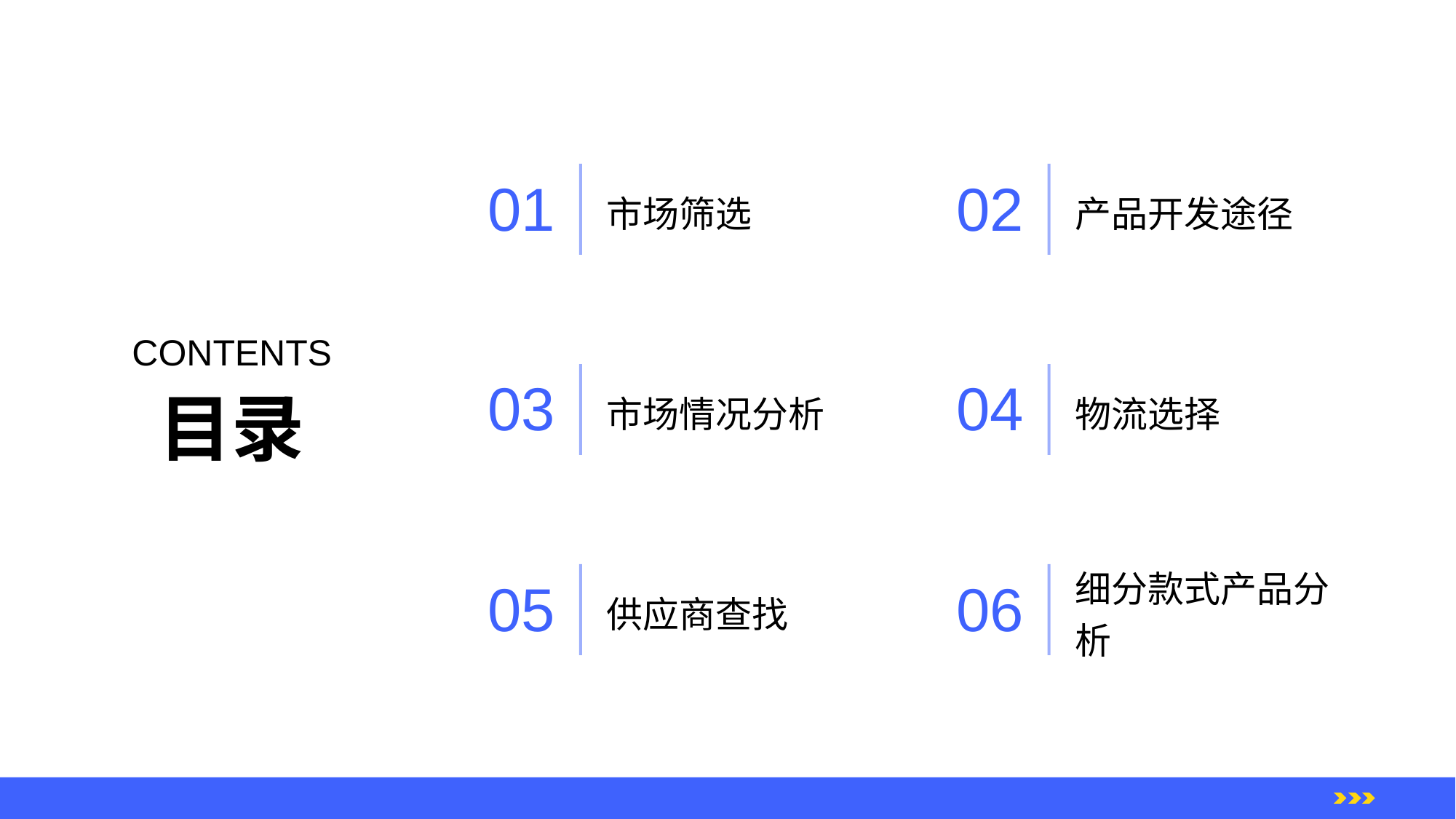

市场筛选
产品开发途径

01
02
CONTENTS
市场情况分析
物流选择

03
04
目录
供应商查找
细分款式产品分析

05
06